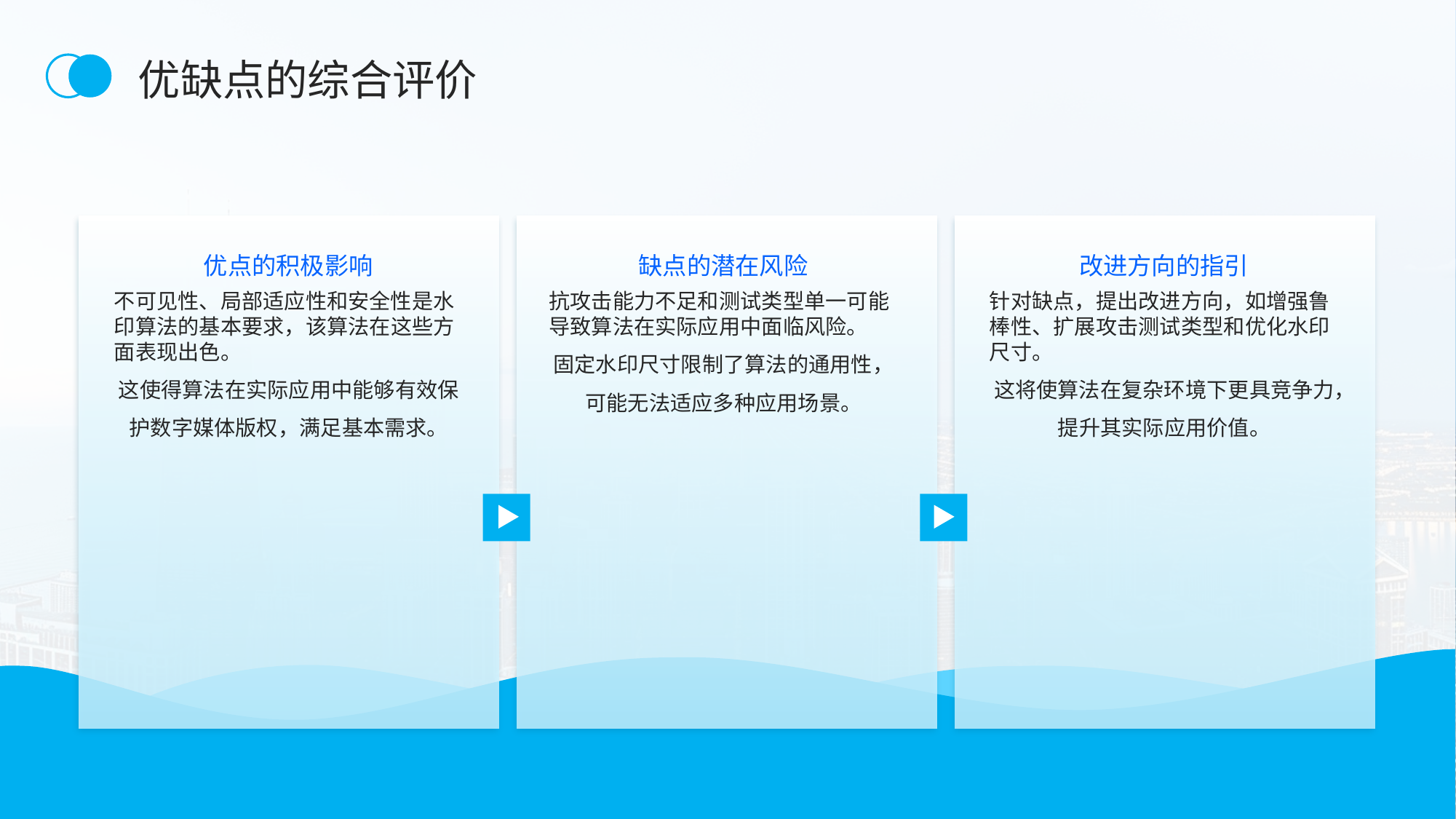

优缺点的综合评价

优点的积极影响
缺点的潜在风险
改进方向的指引
不可见性、局部适应性和安全性是水印算法的基本要求，该算法在这些方面表现出色。
这使得算法在实际应用中能够有效保护数字媒体版权，满足基本需求。
抗攻击能力不足和测试类型单一可能导致算法在实际应用中面临风险。
固定水印尺寸限制了算法的通用性，可能无法适应多种应用场景。
针对缺点，提出改进方向，如增强鲁棒性、扩展攻击测试类型和优化水印尺寸。
这将使算法在复杂环境下更具竞争力，提升其实际应用价值。